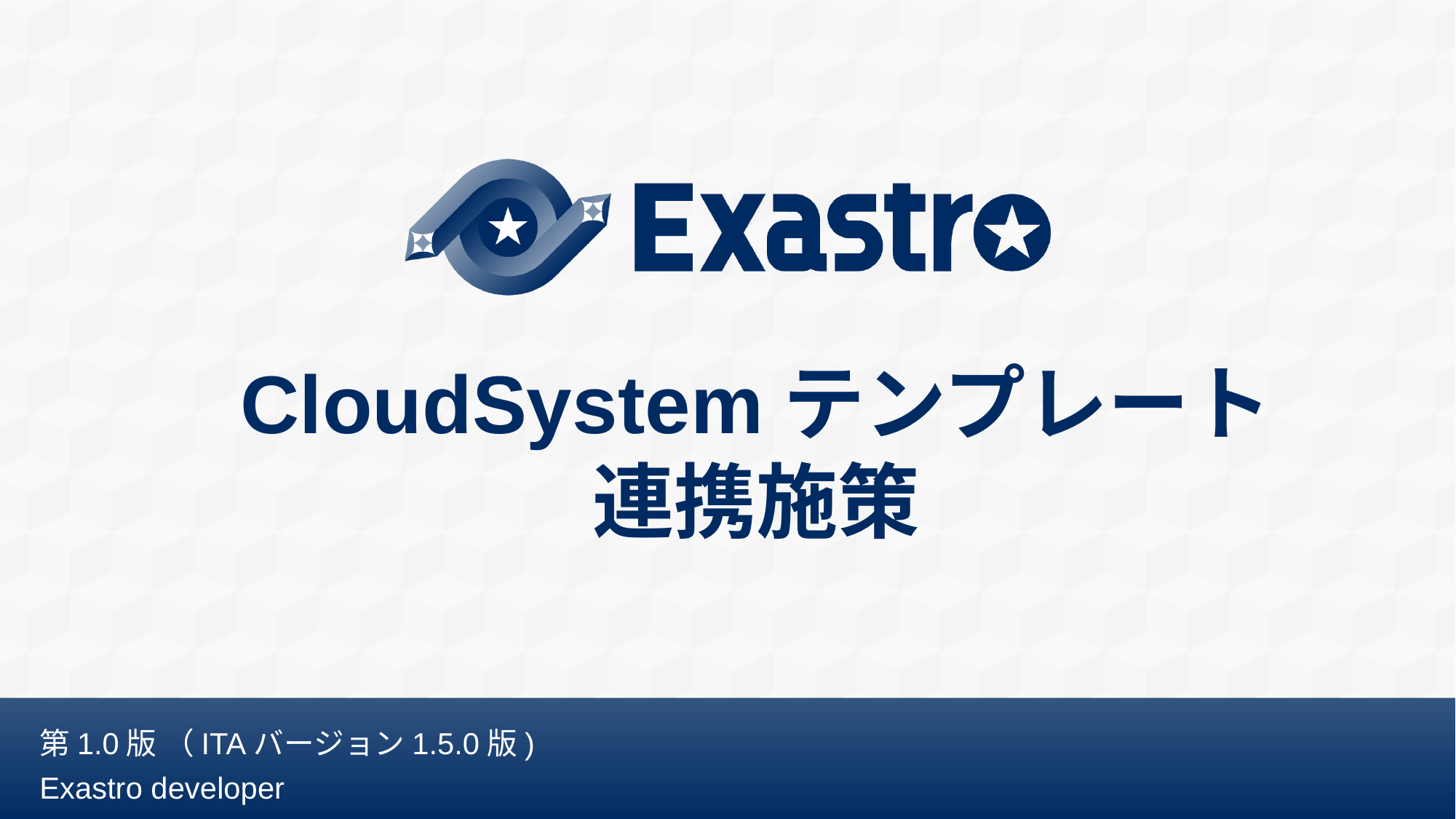

# CloudSystemテンプレート 連携施策
第1.0版 （ITAバージョン1.5.0版)
Exastro developer